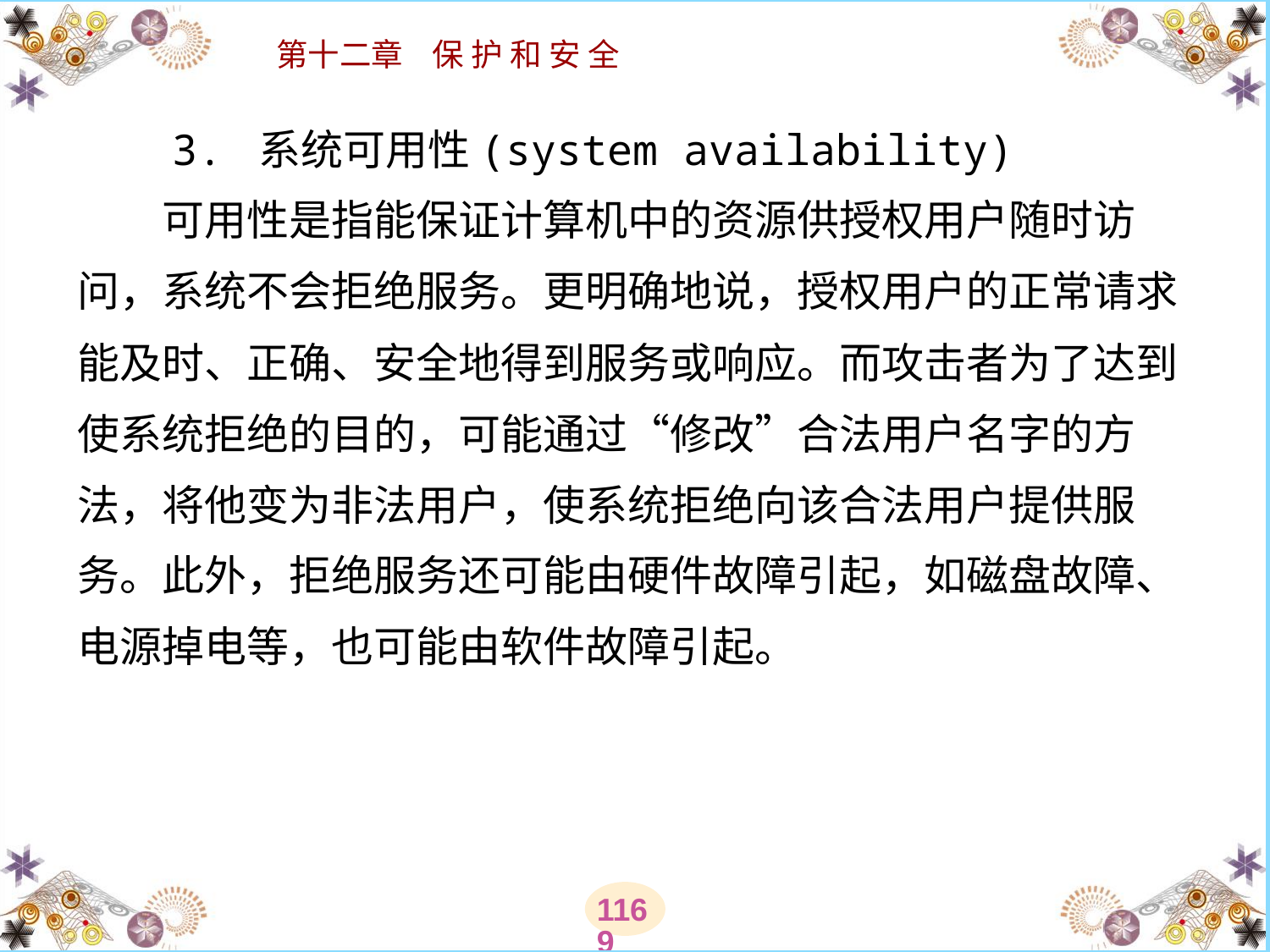

# 3. 系统可用性(system availability) 　　可用性是指能保证计算机中的资源供授权用户随时访问，系统不会拒绝服务。更明确地说，授权用户的正常请求能及时、正确、安全地得到服务或响应。而攻击者为了达到使系统拒绝的目的，可能通过“修改”合法用户名字的方法，将他变为非法用户，使系统拒绝向该合法用户提供服务。此外，拒绝服务还可能由硬件故障引起，如磁盘故障、电源掉电等，也可能由软件故障引起。